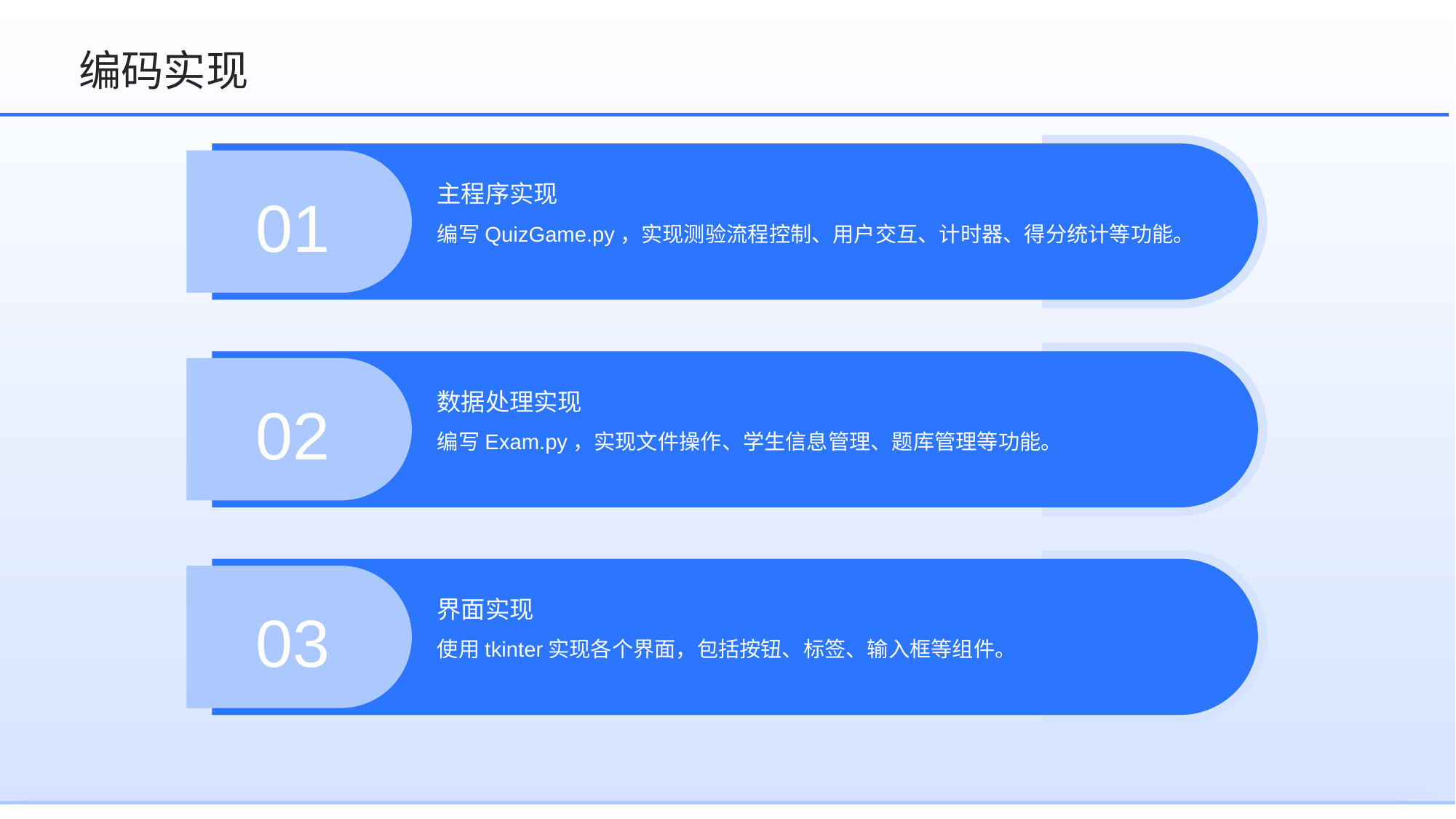

编码实现

主程序实现
01
编写QuizGame.py，实现测验流程控制、用户交互、计时器、得分统计等功能。

数据处理实现
02
编写Exam.py，实现文件操作、学生信息管理、题库管理等功能。

界面实现
03
使用tkinter实现各个界面，包括按钮、标签、输入框等组件。